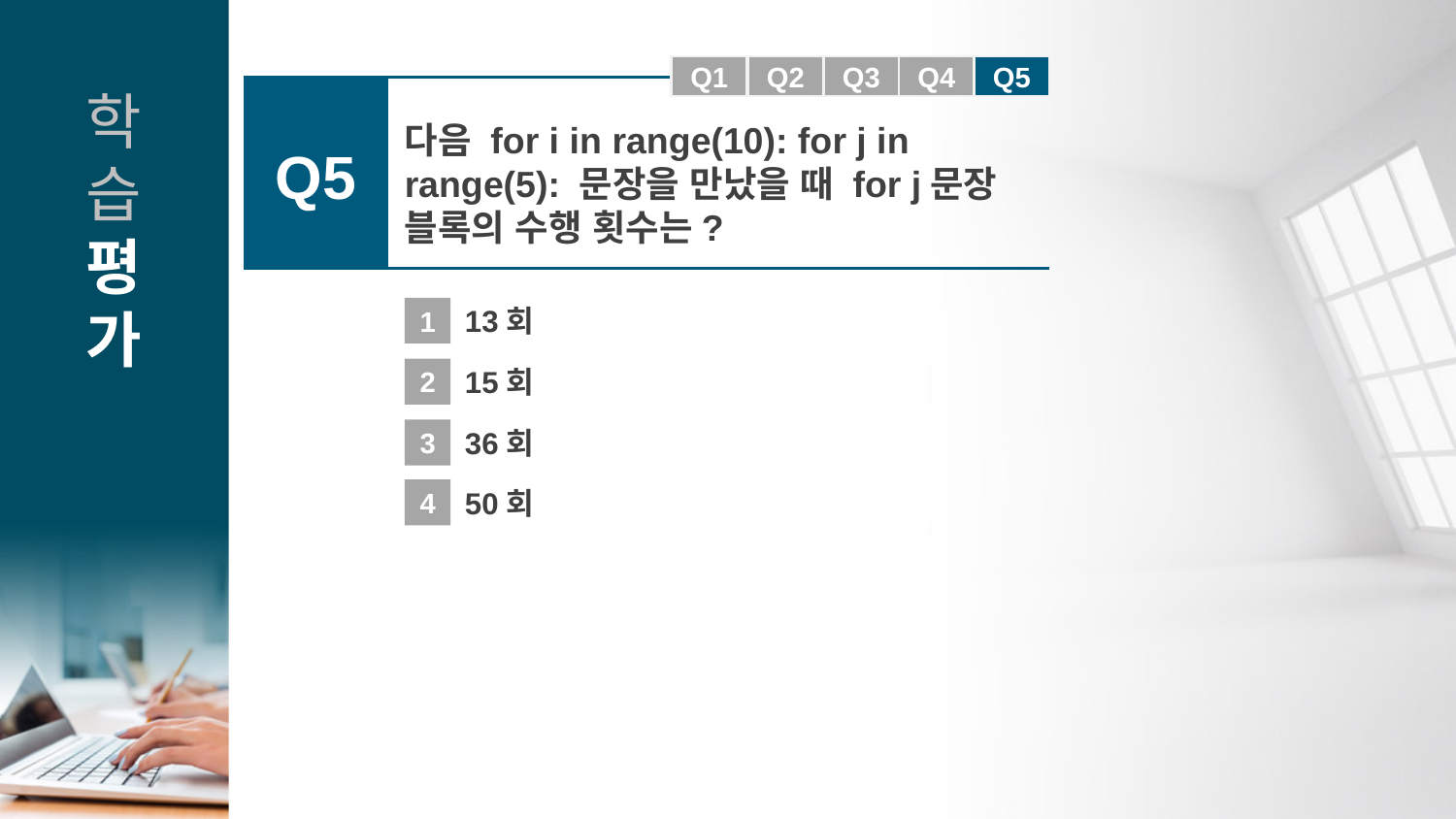

Q1
Q1
Q2
Q3
Q4
Q5
Q5
다음 for i in range(10): for j in range(5): 문장을 만났을 때 for j문장 블록의 수행 횟수는?
1
13회
2
15회
3
36회
4
50회